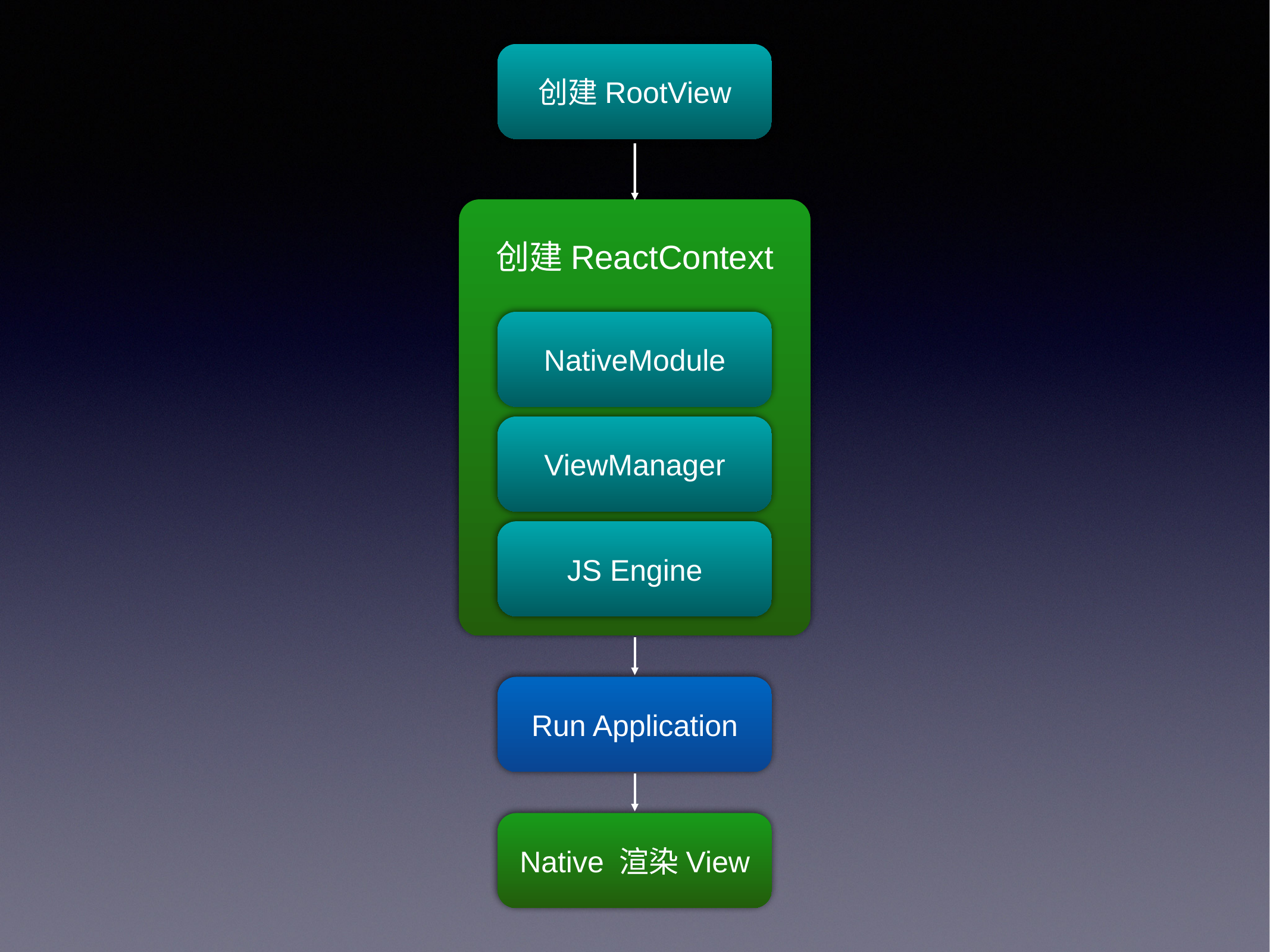

创建RootView

创建ReactContext
NativeModule
ViewManager
JS Engine

Run Application

Native 渲染View